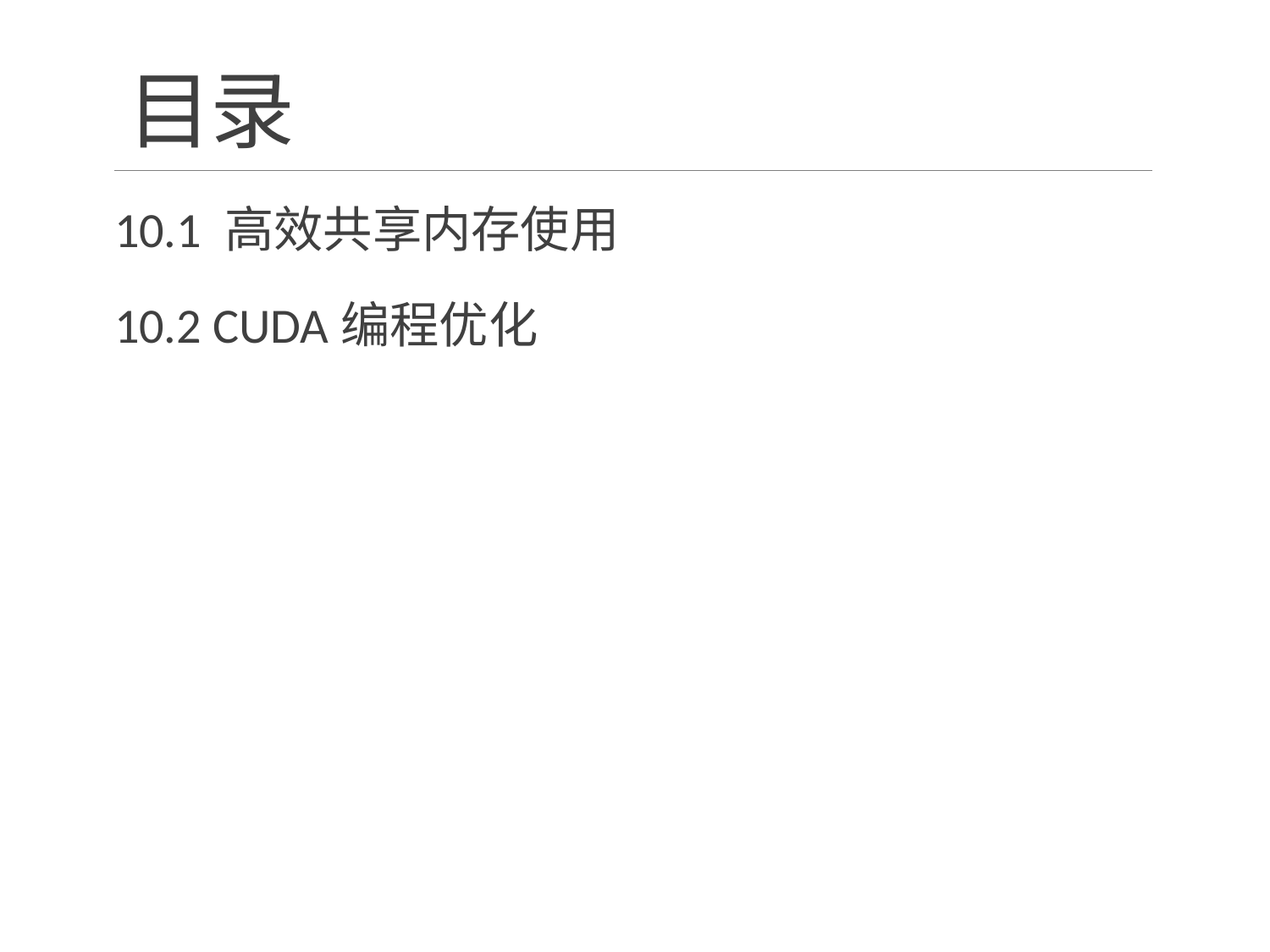

# 目录
10.1 高效共享内存使用
10.2 CUDA编程优化
2